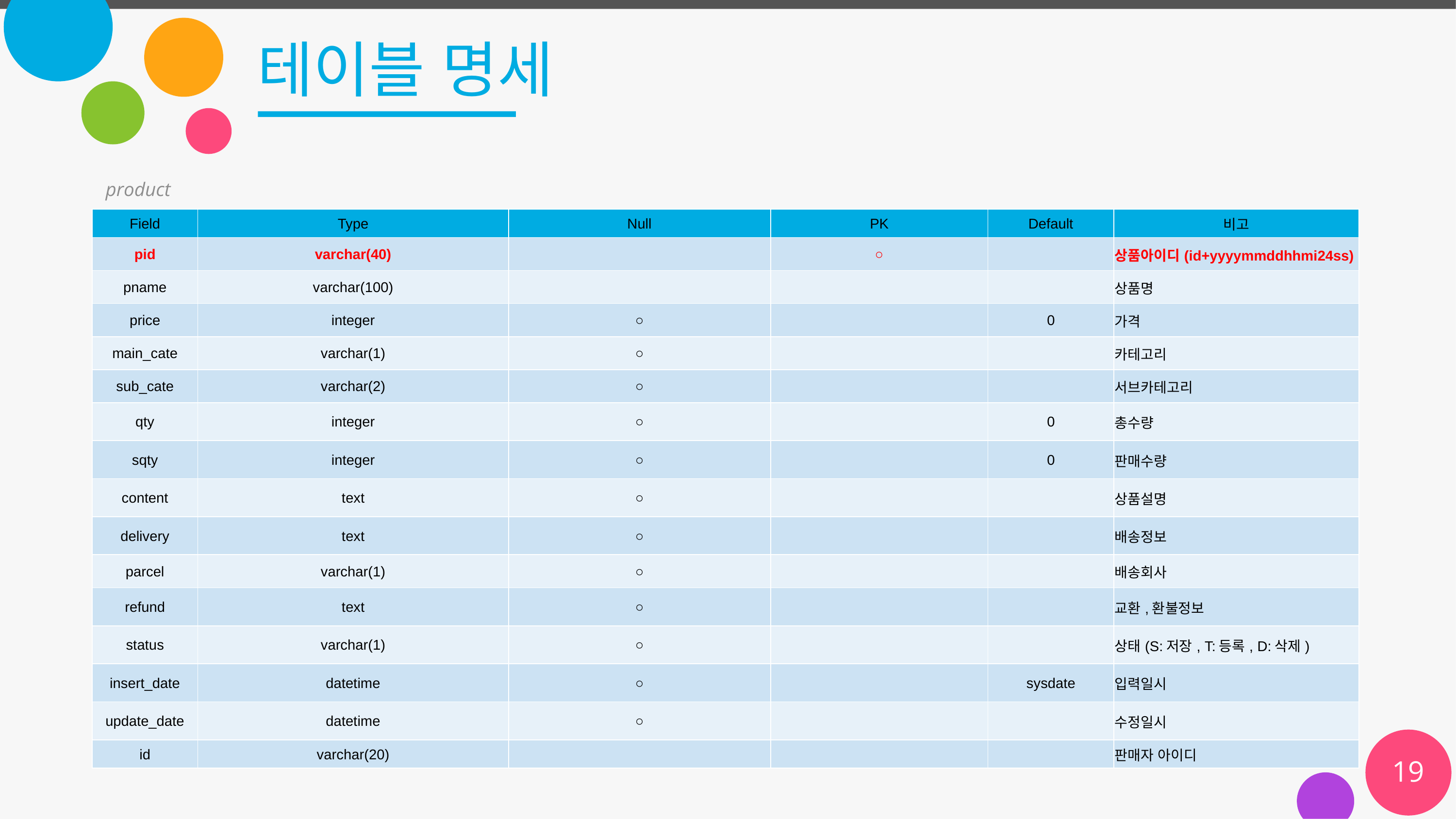

# 테이블 명세
product
| Field | Type | Null | PK | Default | 비고 |
| --- | --- | --- | --- | --- | --- |
| pid | varchar(40) |  | ○ |  | 상품아이디(id+yyyymmddhhmi24ss) |
| pname | varchar(100) |  |  |  | 상품명 |
| price | integer | ○ |  | 0 | 가격 |
| main\_cate | varchar(1) | ○ |  |  | 카테고리 |
| sub\_cate | varchar(2) | ○ |  |  | 서브카테고리 |
| qty | integer | ○ |  | 0 | 총수량 |
| sqty | integer | ○ |  | 0 | 판매수량 |
| content | text | ○ |  |  | 상품설명 |
| delivery | text | ○ |  |  | 배송정보 |
| parcel | varchar(1) | ○ |  |  | 배송회사 |
| refund | text | ○ |  |  | 교환,환불정보 |
| status | varchar(1) | ○ |  |  | 상태(S:저장, T:등록, D:삭제) |
| insert\_date | datetime | ○ |  | sysdate | 입력일시 |
| update\_date | datetime | ○ |  |  | 수정일시 |
| id | varchar(20) |  |  |  | 판매자 아이디 |
19